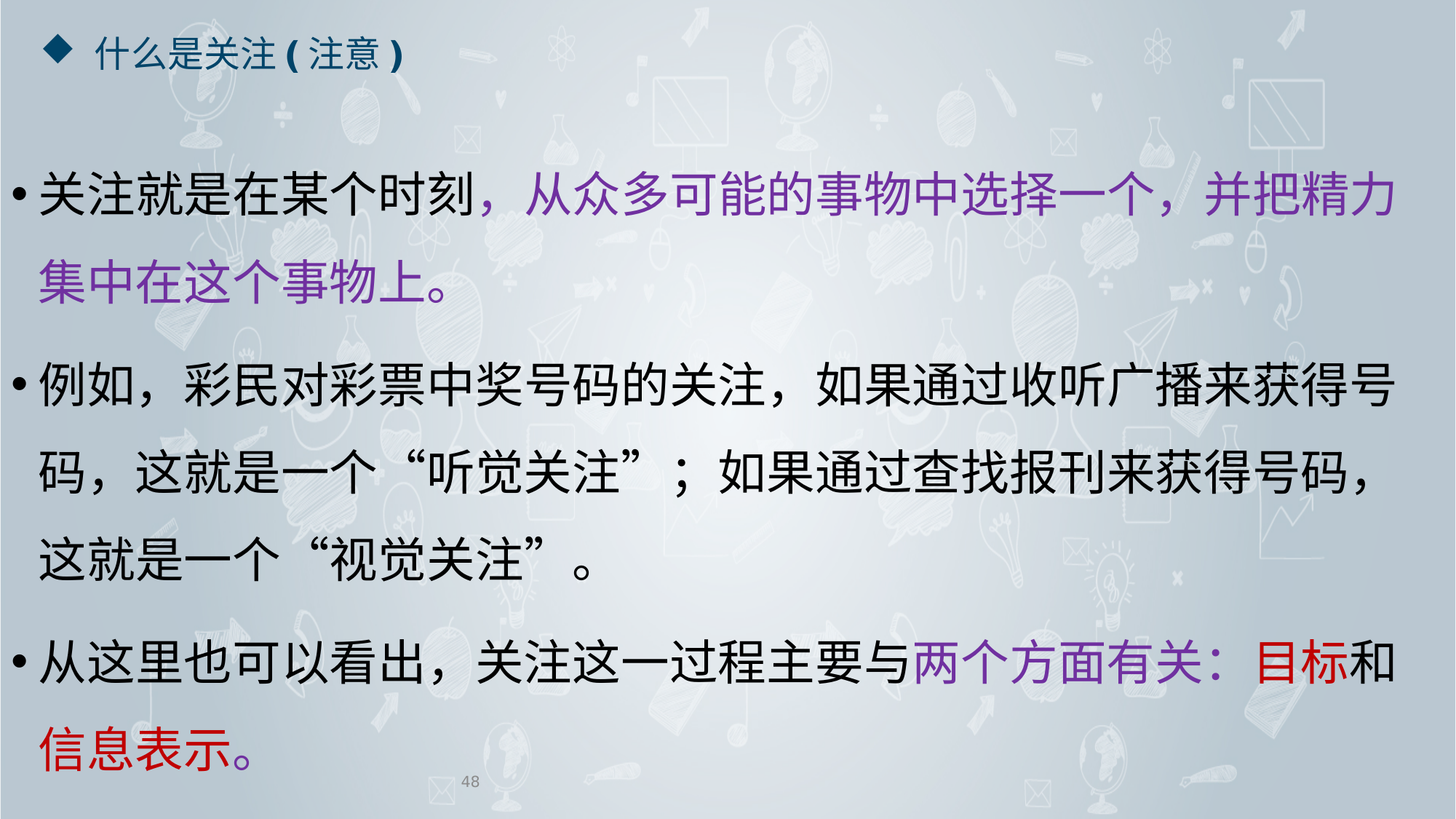

# 什么是关注(注意)
关注就是在某个时刻，从众多可能的事物中选择一个，并把精力集中在这个事物上。
例如，彩民对彩票中奖号码的关注，如果通过收听广播来获得号码，这就是一个“听觉关注”；如果通过查找报刊来获得号码，这就是一个“视觉关注”。
从这里也可以看出，关注这一过程主要与两个方面有关：目标和信息表示。
48